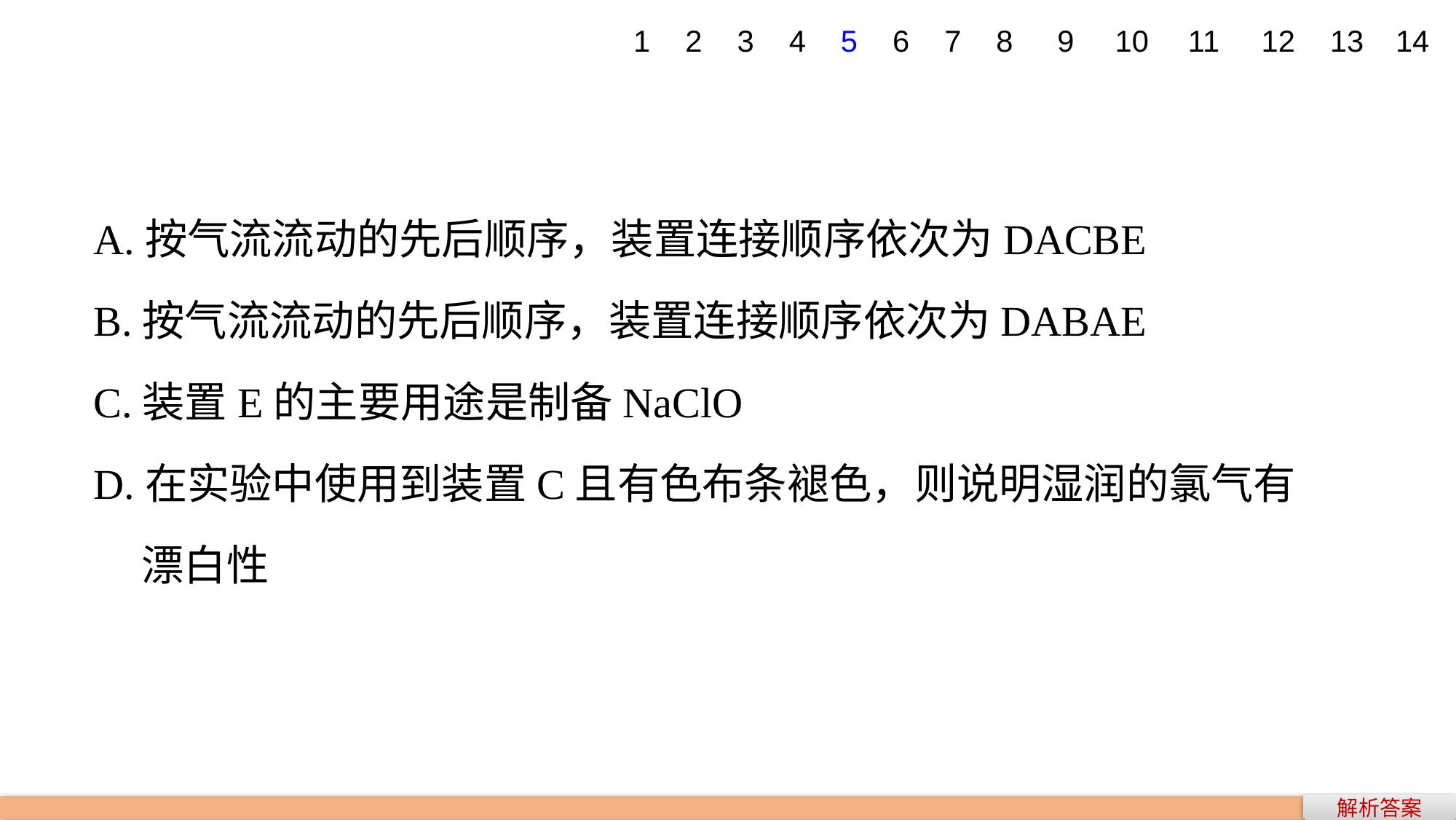

1
2
3
4
5
6
7
8
9
10
11
12
13
14
A.按气流流动的先后顺序，装置连接顺序依次为DACBE
B.按气流流动的先后顺序，装置连接顺序依次为DABAE
C.装置E的主要用途是制备NaClO
D.在实验中使用到装置C且有色布条褪色，则说明湿润的氯气有
    漂白性
解析答案